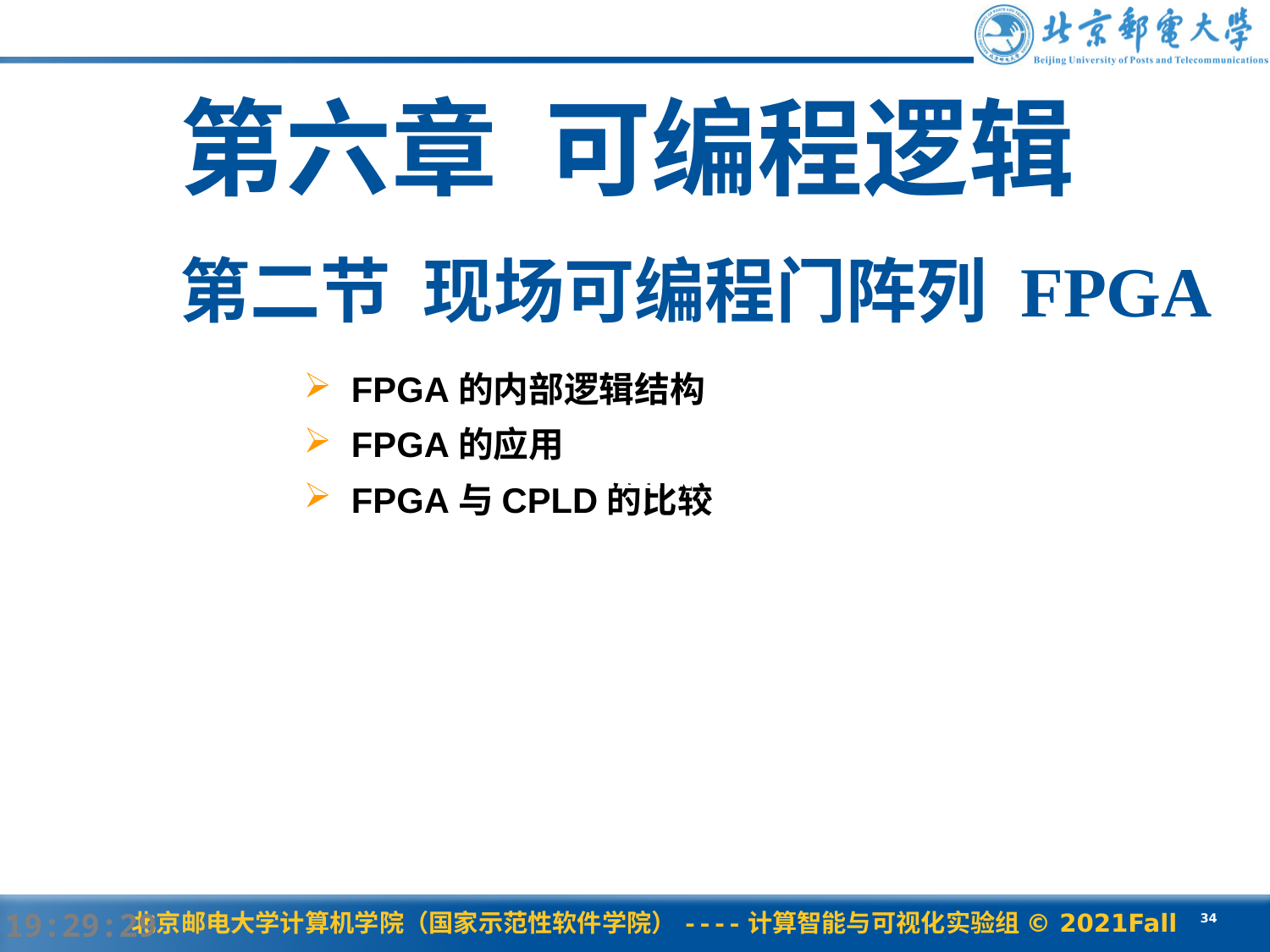

第六章  可编程逻辑
# 第二节  现场可编程门阵列 FPGA
FPGA的内部逻辑结构
FPGA的应用
FPGA与CPLD的比较

xilinx